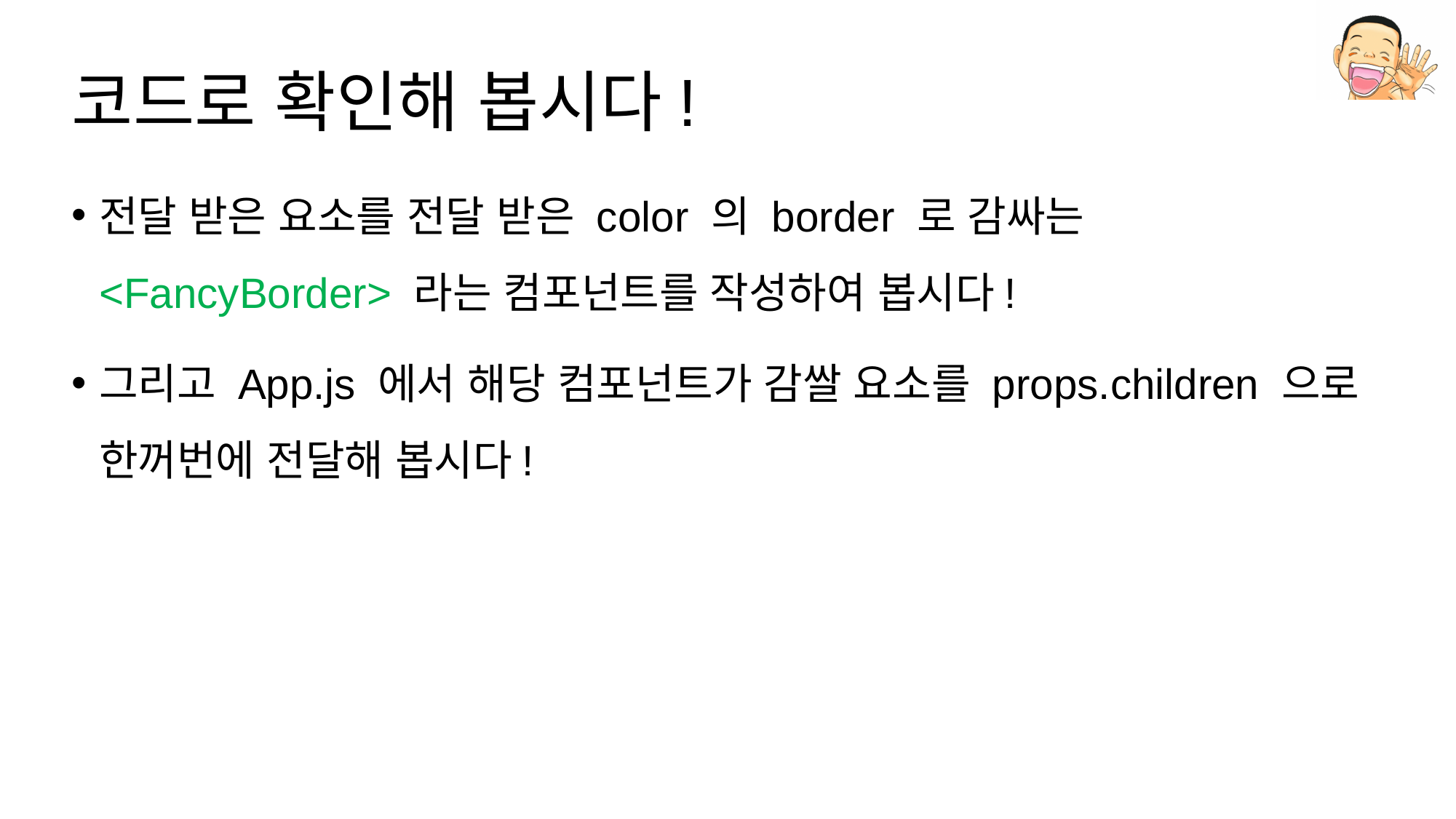

# 코드로 확인해 봅시다!
전달 받은 요소를 전달 받은 color 의 border 로 감싸는 <FancyBorder> 라는 컴포넌트를 작성하여 봅시다!
그리고 App.js 에서 해당 컴포넌트가 감쌀 요소를 props.children 으로 한꺼번에 전달해 봅시다!